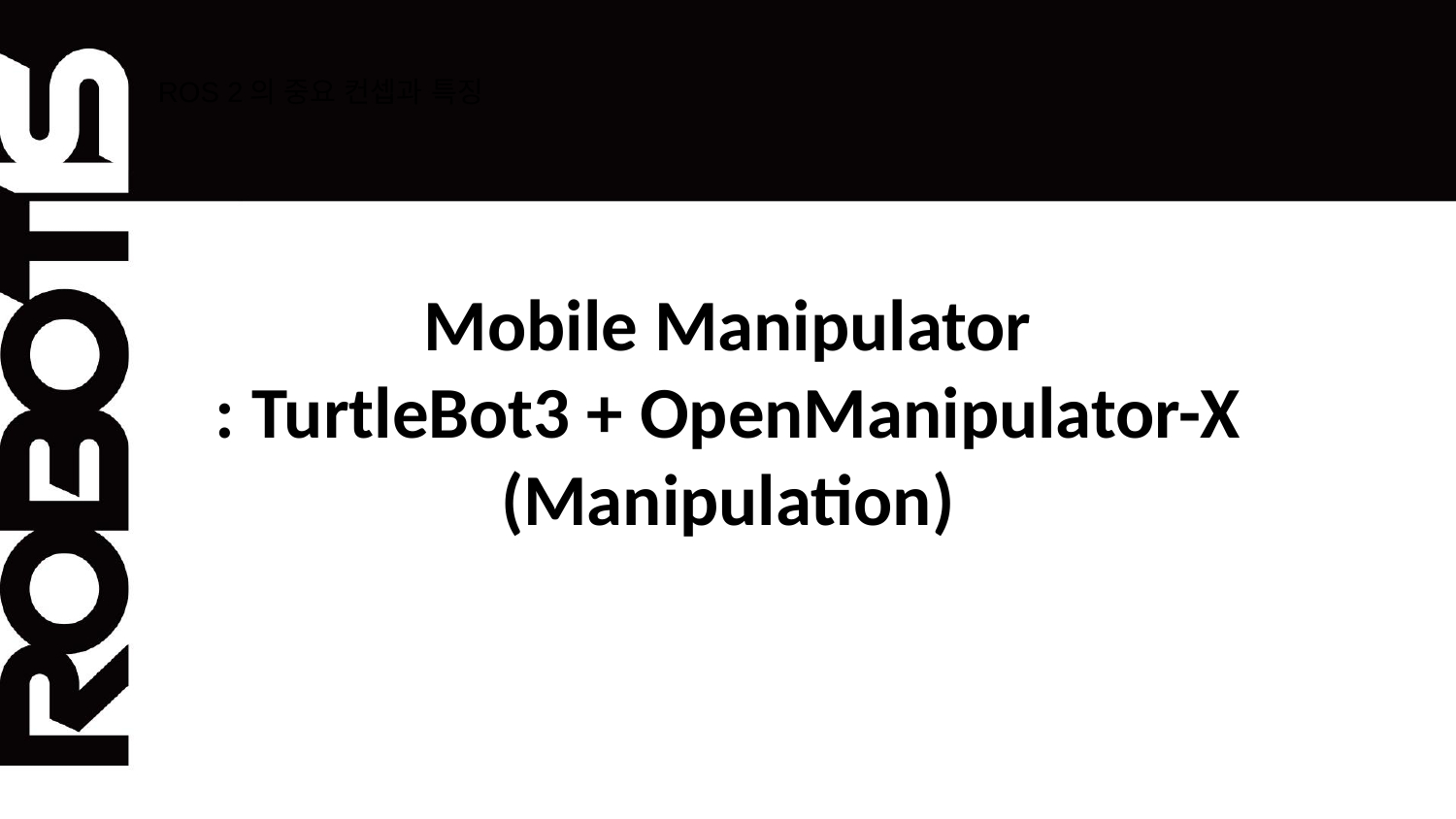

# ROS 2의 중요 컨셉과 특징
Mobile Manipulator
: TurtleBot3 + OpenManipulator-X
(Manipulation)